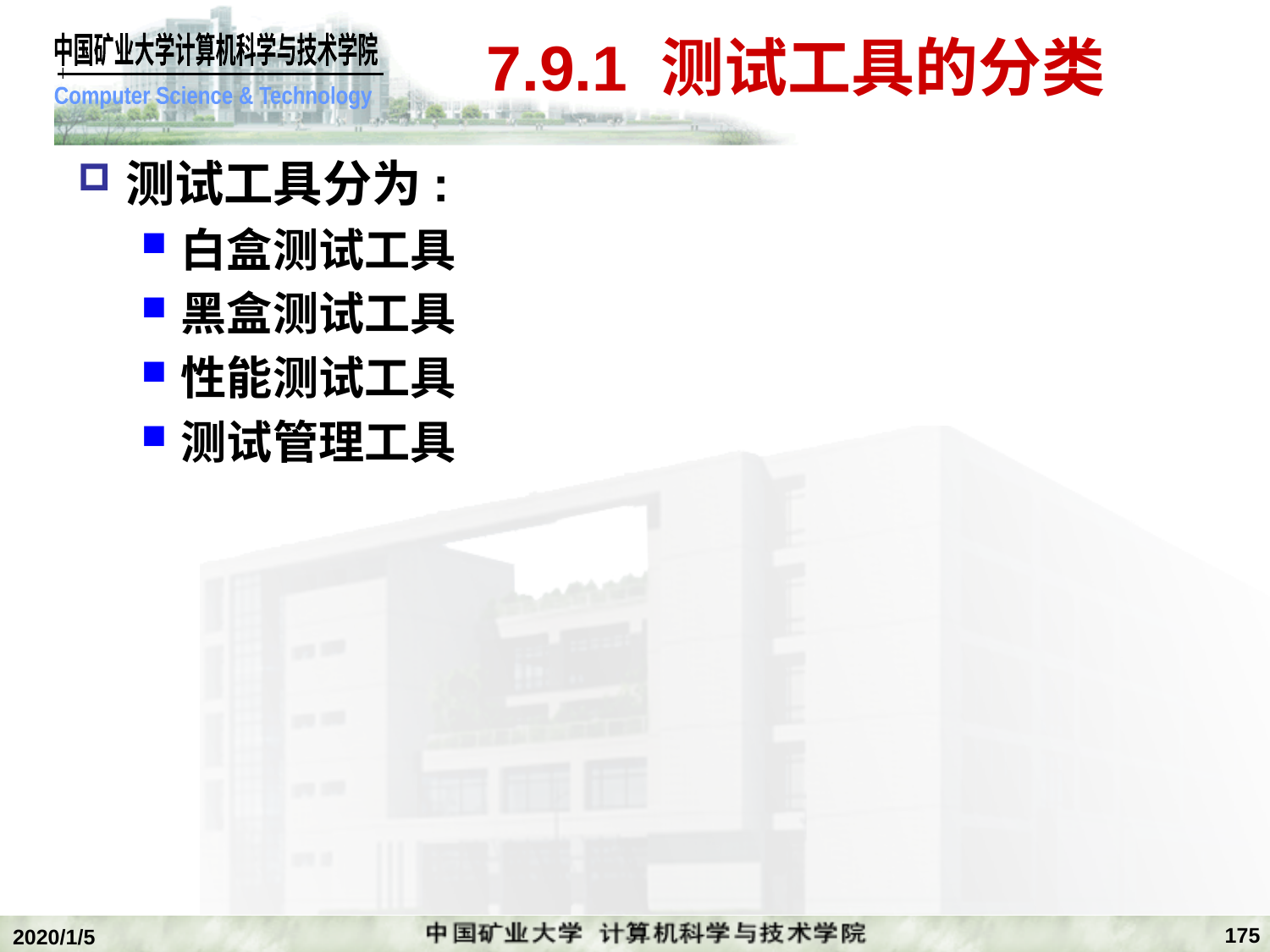

# 7.9.1 测试工具的分类
测试工具分为:
白盒测试工具
黑盒测试工具
性能测试工具
测试管理工具
175
2020/1/5